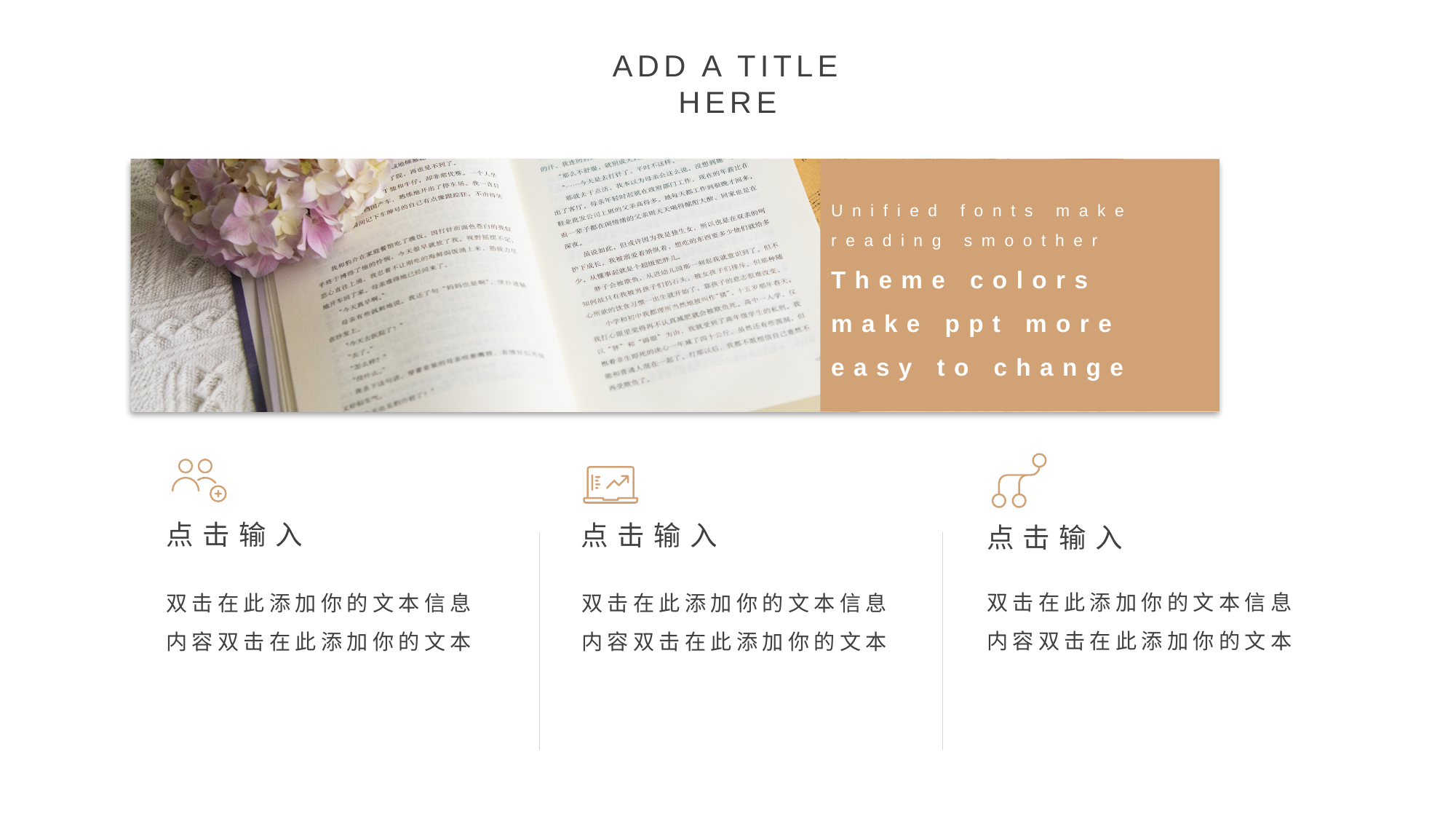

Unified fonts make reading smoother
Theme colors make ppt more easy to change

点击输入
双击在此添加你的文本信息内容双击在此添加你的文本

点击输入
双击在此添加你的文本信息内容双击在此添加你的文本

点击输入
双击在此添加你的文本信息内容双击在此添加你的文本